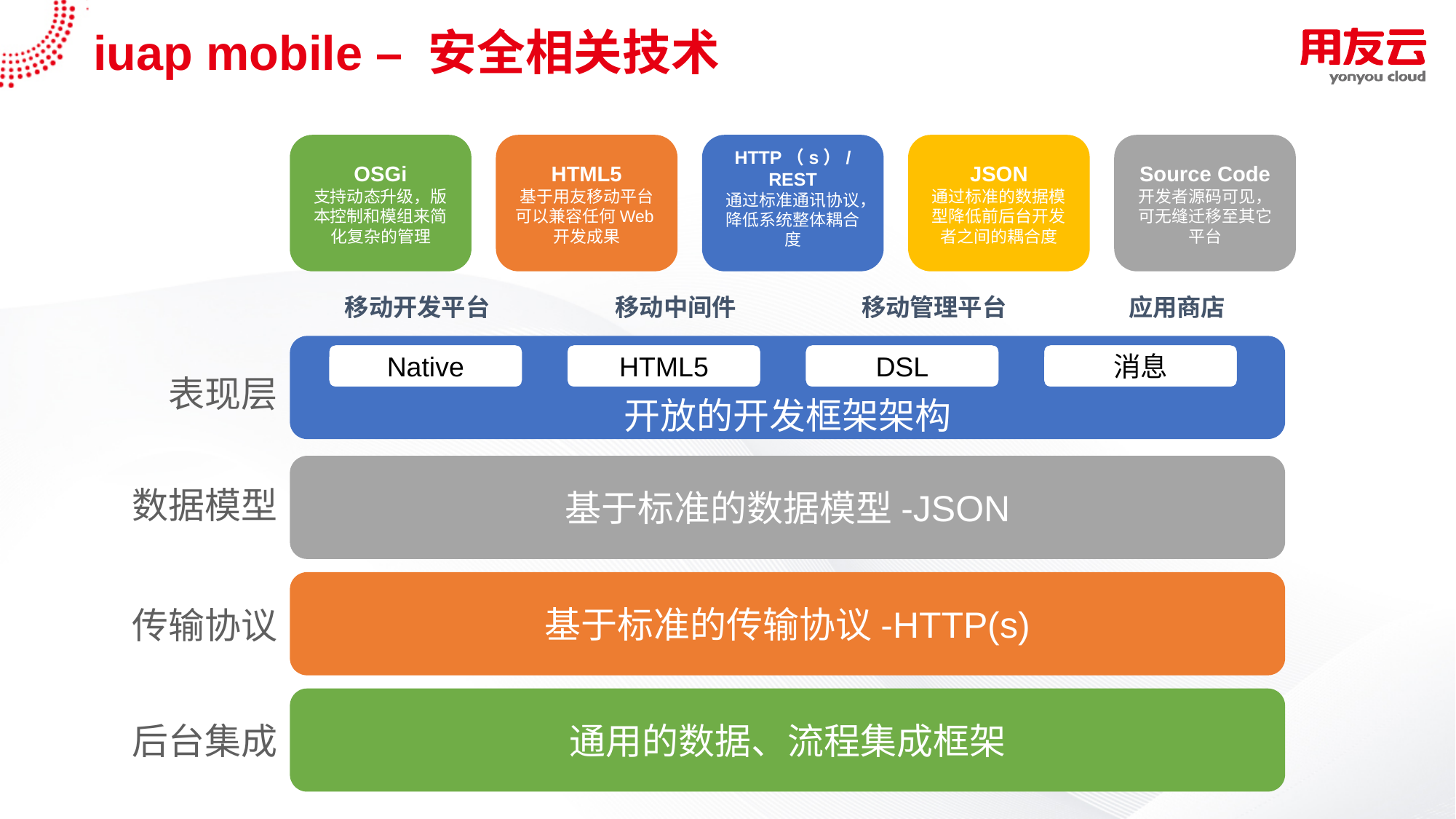

# iuap mobile – 安全相关技术
OSGi
支持动态升级，版本控制和模组来简化复杂的管理
HTML5
基于用友移动平台可以兼容任何Web开发成果

HTTP（s）/ REST
通过标准通讯协议，降低系统整体耦合度

JSON
通过标准的数据模型降低前后台开发者之间的耦合度
Source Code
开发者源码可见，可无缝迁移至其它平台
移动开发平台
移动中间件
移动管理平台
应用商店

开放的开发框架架构
Native
HTML5
DSL
消息
表现层

基于标准的数据模型-JSON
数据模型

基于标准的传输协议-HTTP(s)
传输协议

通用的数据、流程集成框架
后台集成